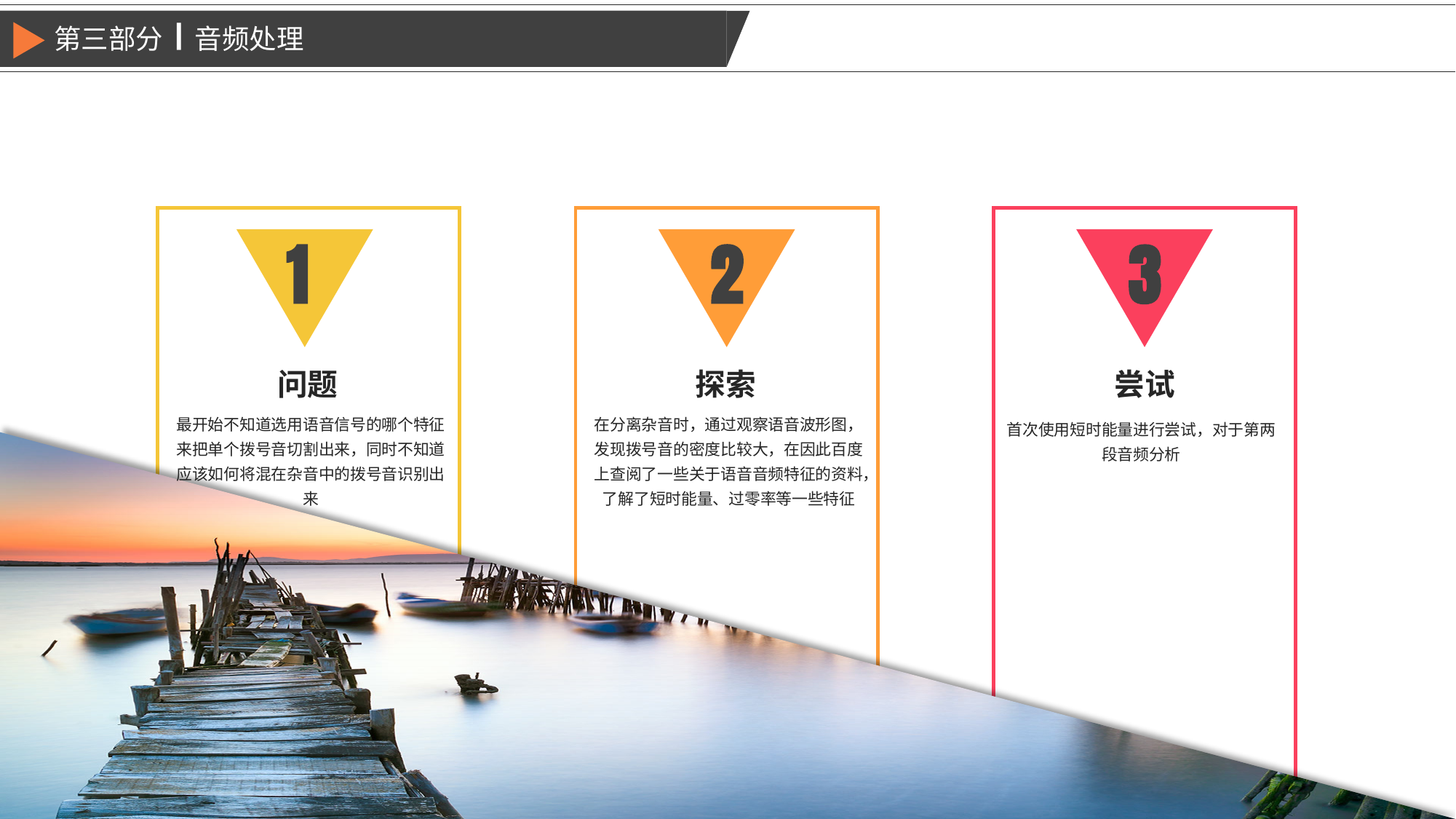

第三部分 | 音频处理

1
2
3
问题
探索
尝试
最开始不知道选用语音信号的哪个特征来把单个拨号音切割出来，同时不知道应该如何将混在杂音中的拨号音识别出来
在分离杂音时，通过观察语音波形图，发现拨号音的密度比较大，在因此百度上查阅了一些关于语音音频特征的资料，了解了短时能量、过零率等一些特征
首次使用短时能量进行尝试，对于第两段音频分析